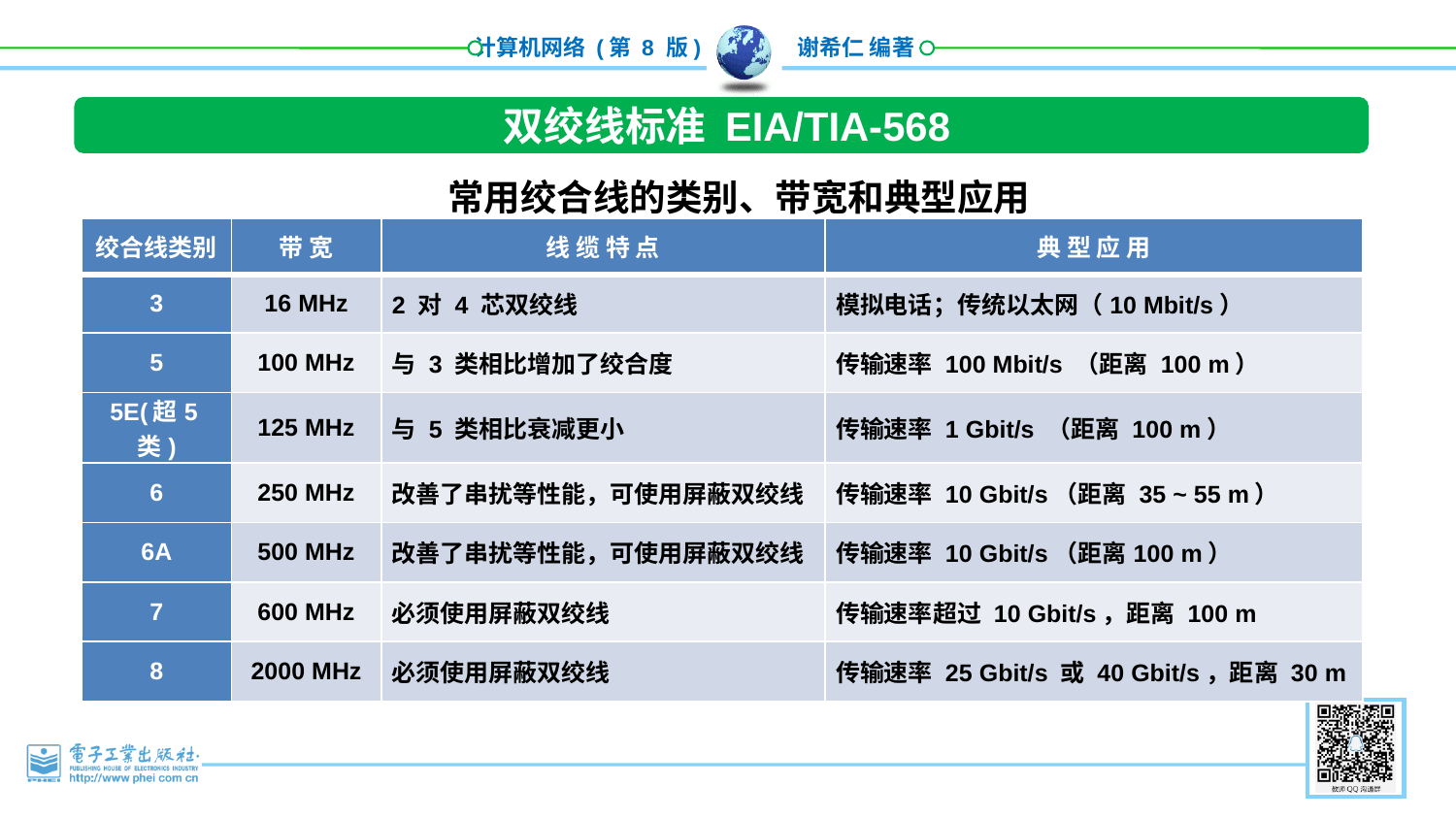

双绞线标准 EIA/TIA-568
常用绞合线的类别、带宽和典型应用
| 绞合线类别 | 带 宽 | 线 缆 特 点 | 典 型 应 用 |
| --- | --- | --- | --- |
| 3 | 16 MHz | 2 对 4 芯双绞线 | 模拟电话；传统以太网（10 Mbit/s） |
| 5 | 100 MHz | 与 3 类相比增加了绞合度 | 传输速率 100 Mbit/s （距离 100 m） |
| 5E(超5类) | 125 MHz | 与 5 类相比衰减更小 | 传输速率 1 Gbit/s （距离 100 m） |
| 6 | 250 MHz | 改善了串扰等性能，可使用屏蔽双绞线 | 传输速率 10 Gbit/s（距离 35 ~ 55 m） |
| 6A | 500 MHz | 改善了串扰等性能，可使用屏蔽双绞线 | 传输速率 10 Gbit/s（距离100 m） |
| 7 | 600 MHz | 必须使用屏蔽双绞线 | 传输速率超过 10 Gbit/s，距离 100 m |
| 8 | 2000 MHz | 必须使用屏蔽双绞线 | 传输速率 25 Gbit/s 或 40 Gbit/s，距离 30 m |